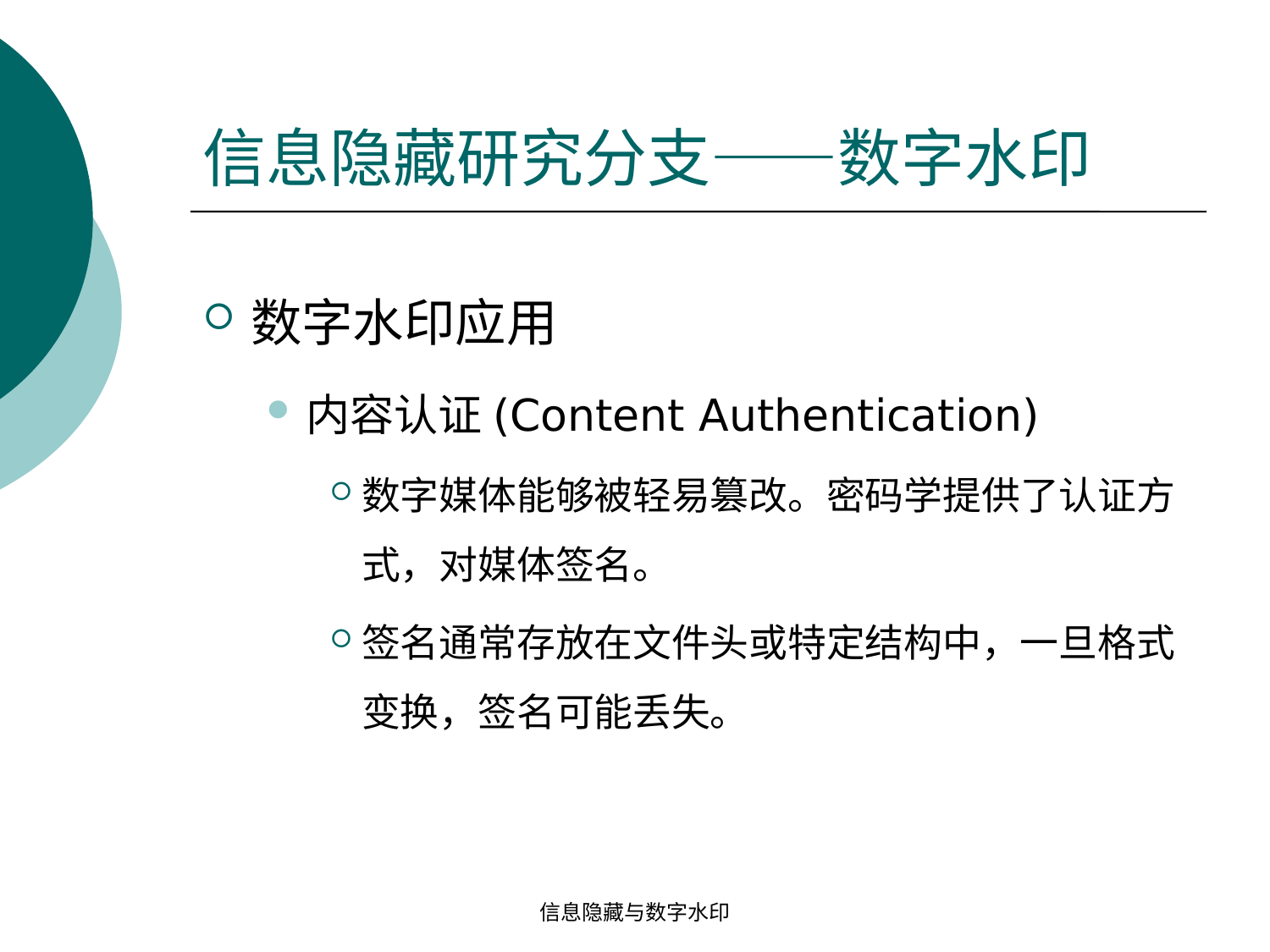

# 信息隐藏研究分支——数字水印
数字水印应用
内容认证(Content Authentication)
数字媒体能够被轻易篡改。密码学提供了认证方式，对媒体签名。
签名通常存放在文件头或特定结构中，一旦格式变换，签名可能丢失。

信息隐藏与数字水印
76